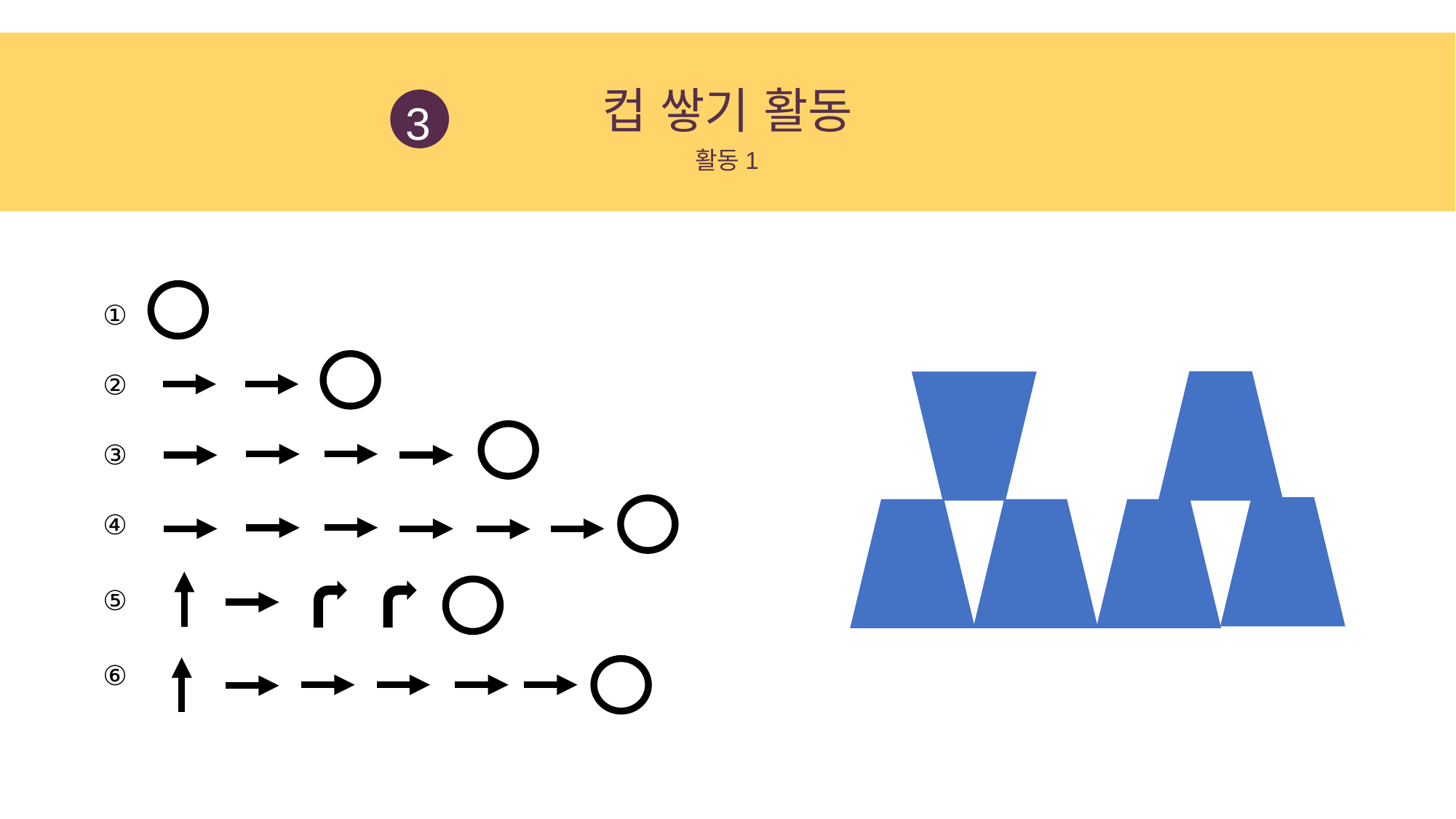

컵 쌓기 활동

3
활동1

①

②

③

④
⑤

⑥